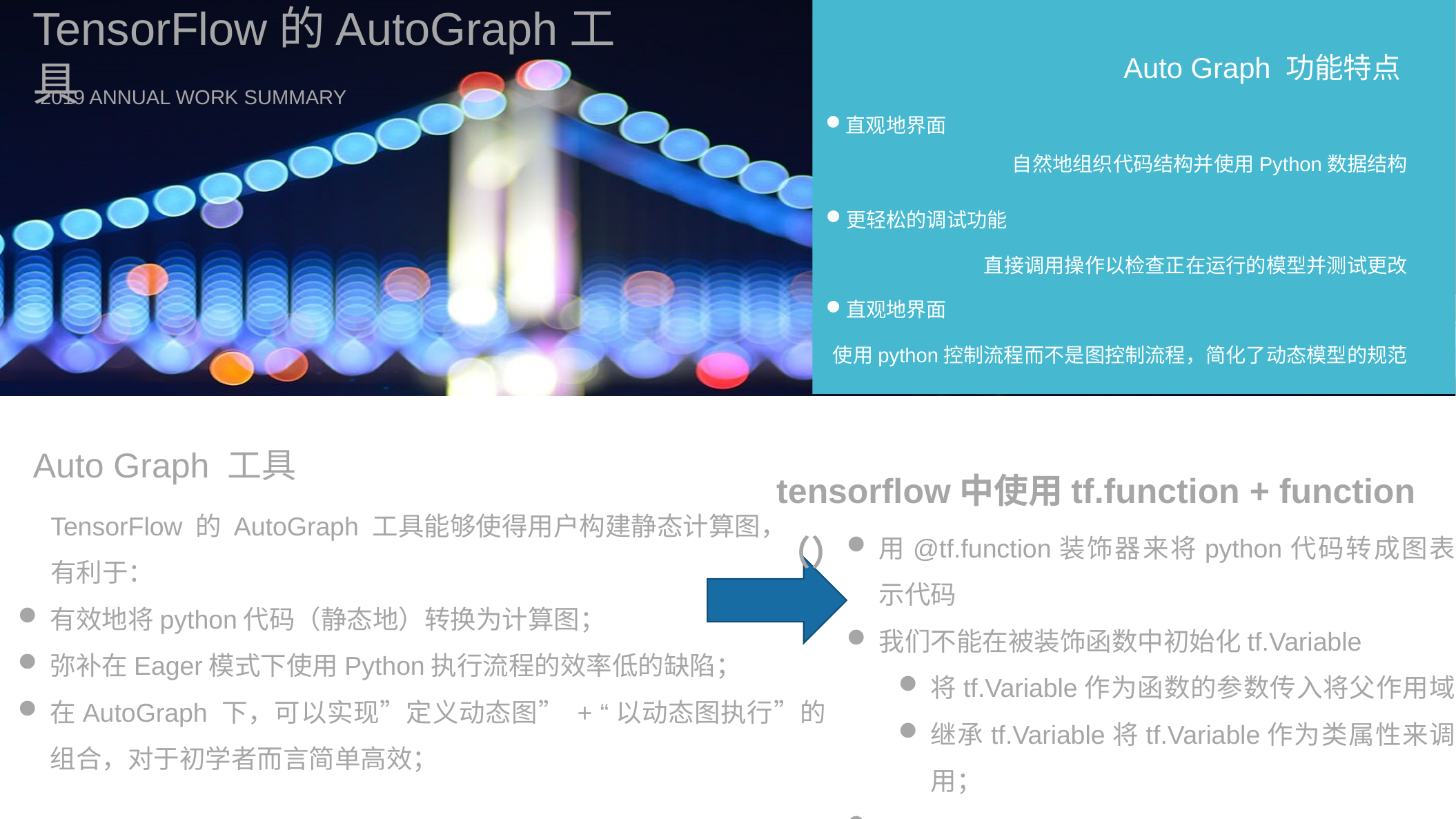

TensorFlow的AutoGraph工具
Auto Graph 功能特点
2019 ANNUAL WORK SUMMARY
直观地界面
自然地组织代码结构并使用Python数据结构
更轻松的调试功能
直接调用操作以检查正在运行的模型并测试更改
直观地界面
使用python控制流程而不是图控制流程，简化了动态模型的规范
tensorflow中使用tf.function + function（）
Auto Graph 工具
TensorFlow 的 AutoGraph 工具能够使得用户构建静态计算图，
有利于：
有效地将python代码（静态地）转换为计算图；
弥补在Eager模式下使用Python执行流程的效率低的缺陷；
在AutoGraph 下，可以实现”定义动态图” + “以动态图执行”的组合，对于初学者而言简单高效；
用@tf.function装饰器来将python代码转成图表示代码
我们不能在被装饰函数中初始化tf.Variable
将tf.Variable作为函数的参数传入将父作用域；
继承tf.Variable将tf.Variable作为类属性来调用；
....